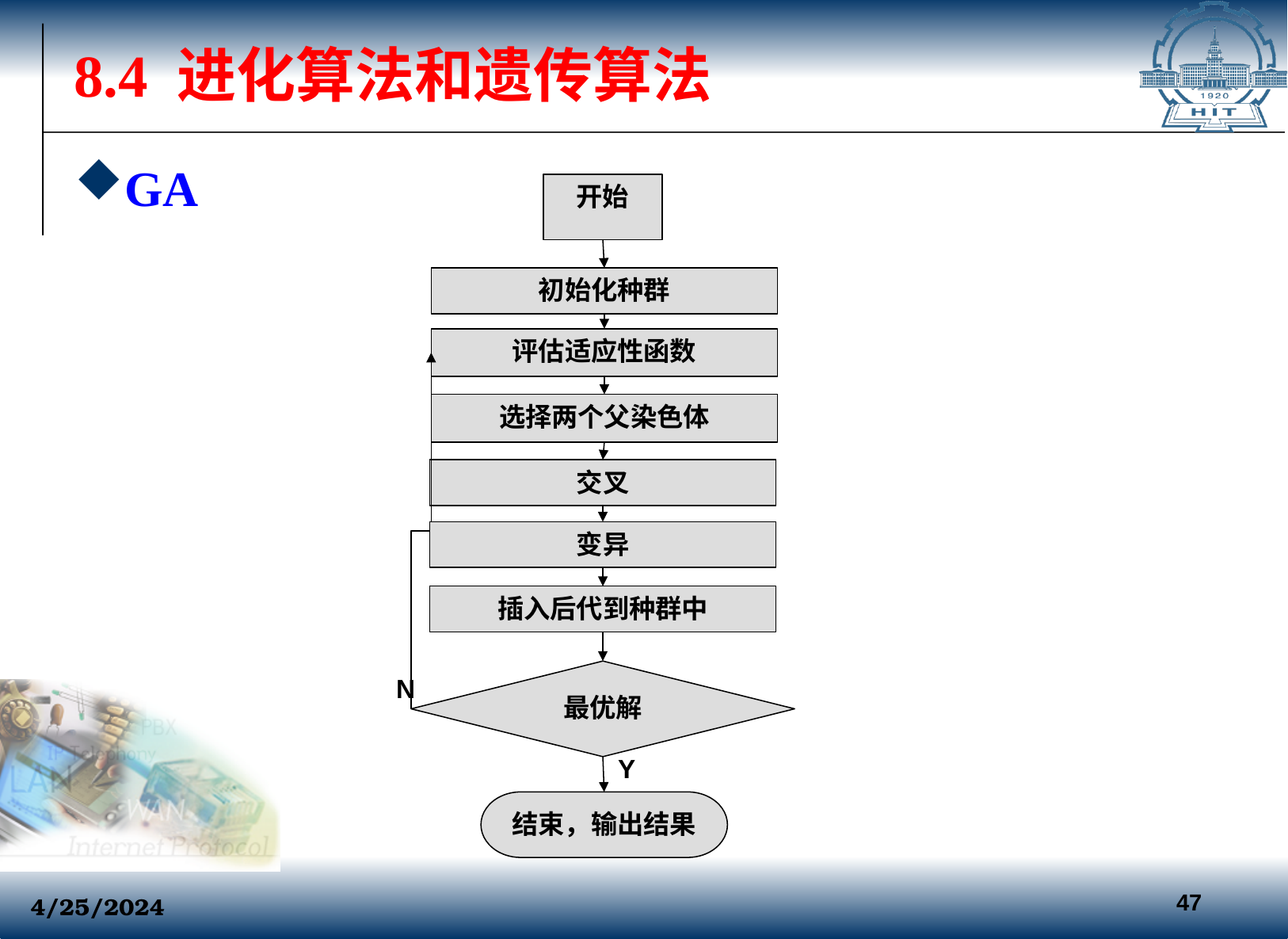

# 8.4 进化算法和遗传算法
GA
开始
初始化种群
评估适应性函数
选择两个父染色体
交叉
最优解
N
Y
结束，输出结果

变异
插入后代到种群中